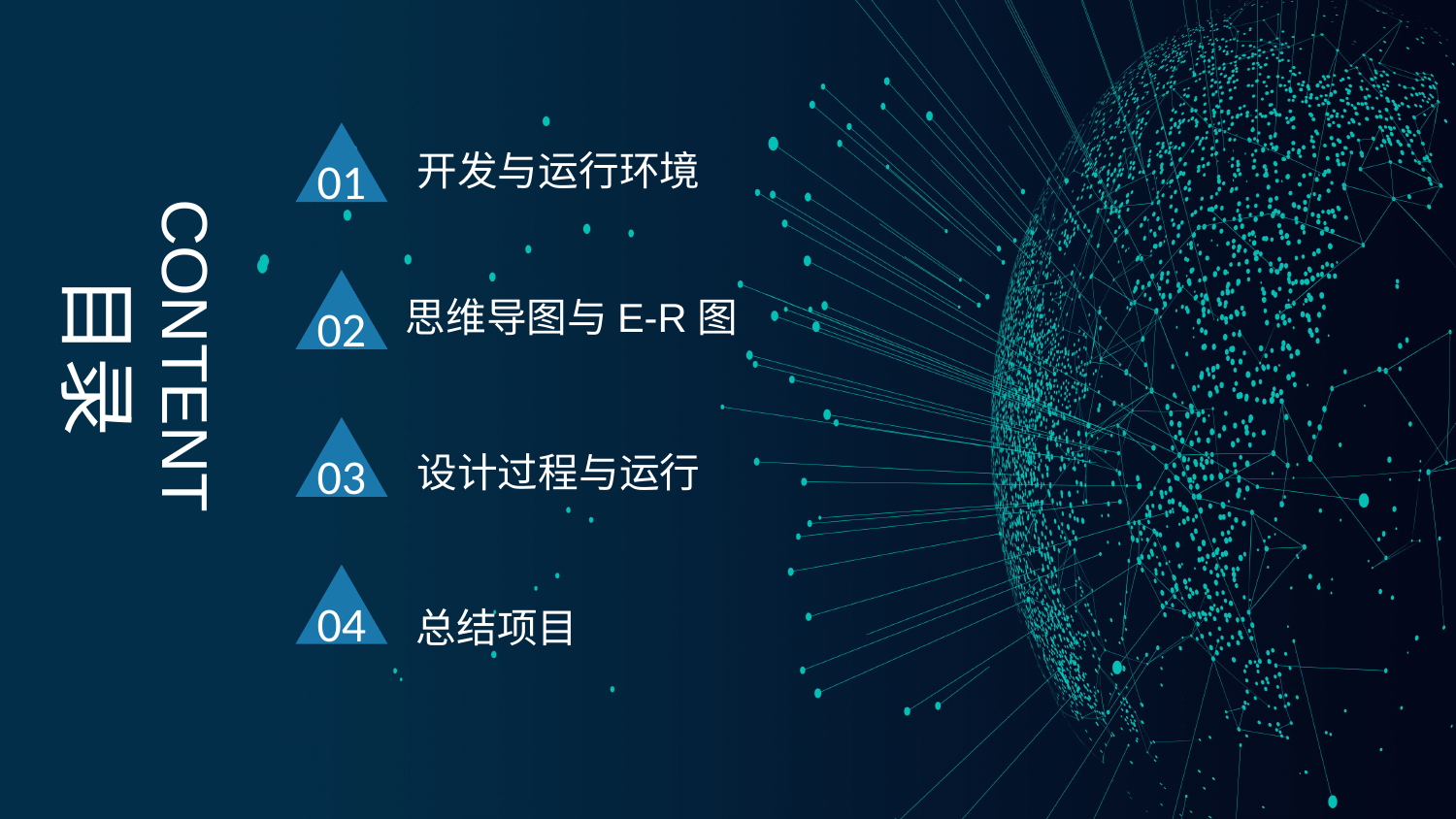

01
开发与运行环境
CONTENT
目录

02
思维导图与E-R图

03
设计过程与运行

04
总结项目